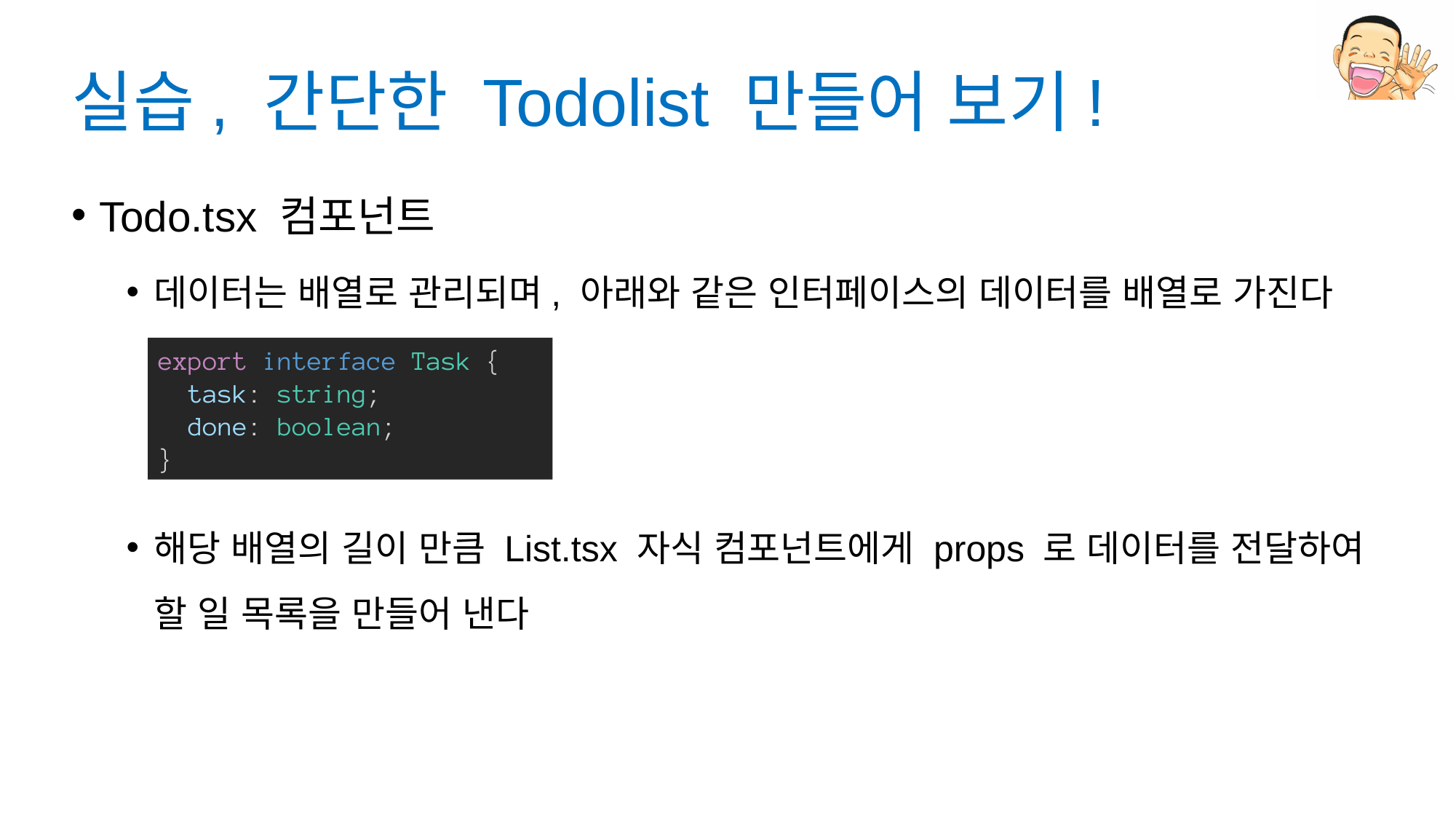

# 실습, 간단한 Todolist 만들어 보기!
Todo.tsx 컴포넌트
데이터는 배열로 관리되며, 아래와 같은 인터페이스의 데이터를 배열로 가진다

해당 배열의 길이 만큼 List.tsx 자식 컴포넌트에게 props 로 데이터를 전달하여 할 일 목록을 만들어 낸다
export interface Task {
  task: string;
  done: boolean;
}